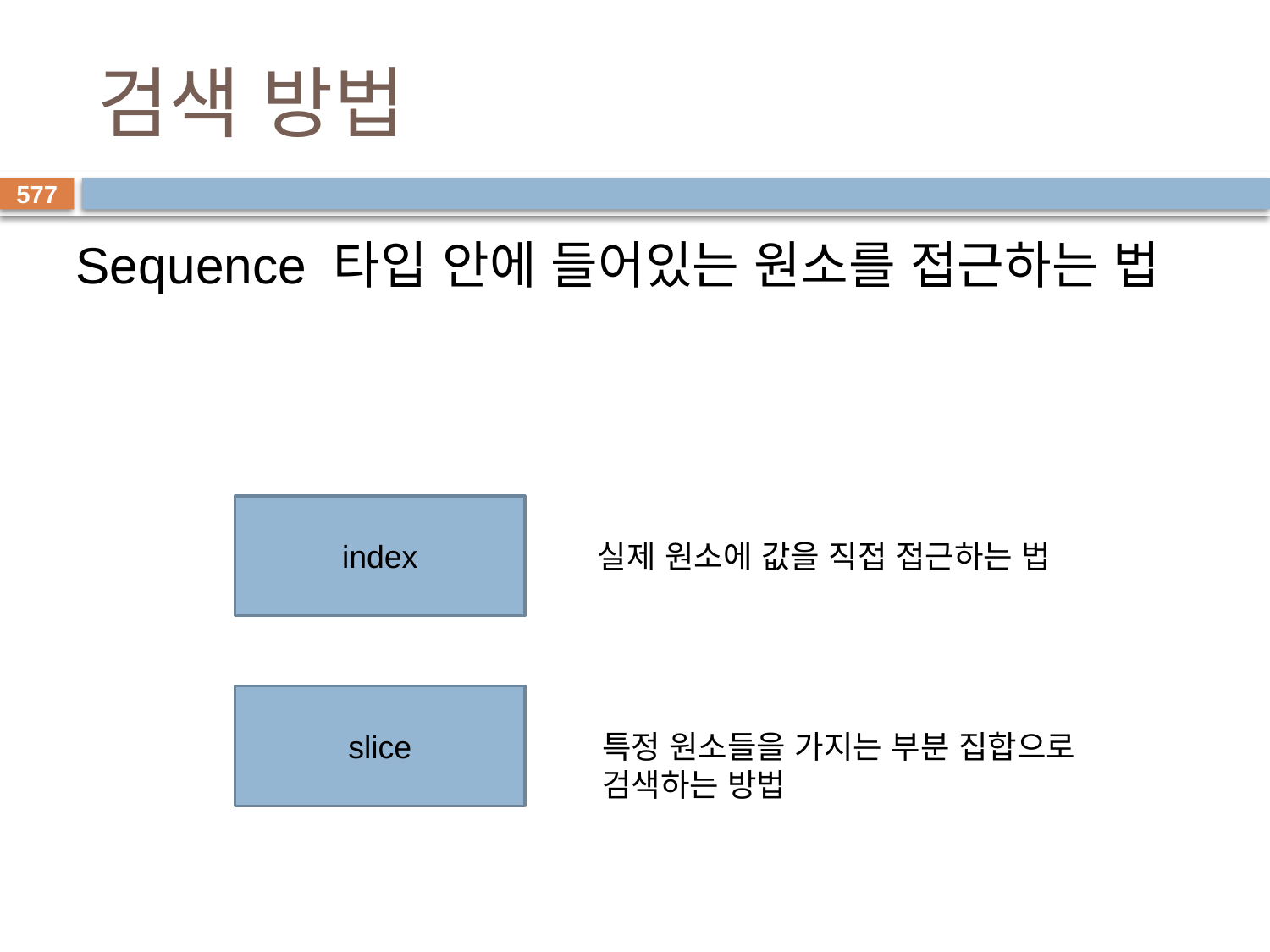

# 검색 방법
577
Sequence 타입 안에 들어있는 원소를 접근하는 법
index
실제 원소에 값을 직접 접근하는 법
slice
특정 원소들을 가지는 부분 집합으로 검색하는 방법